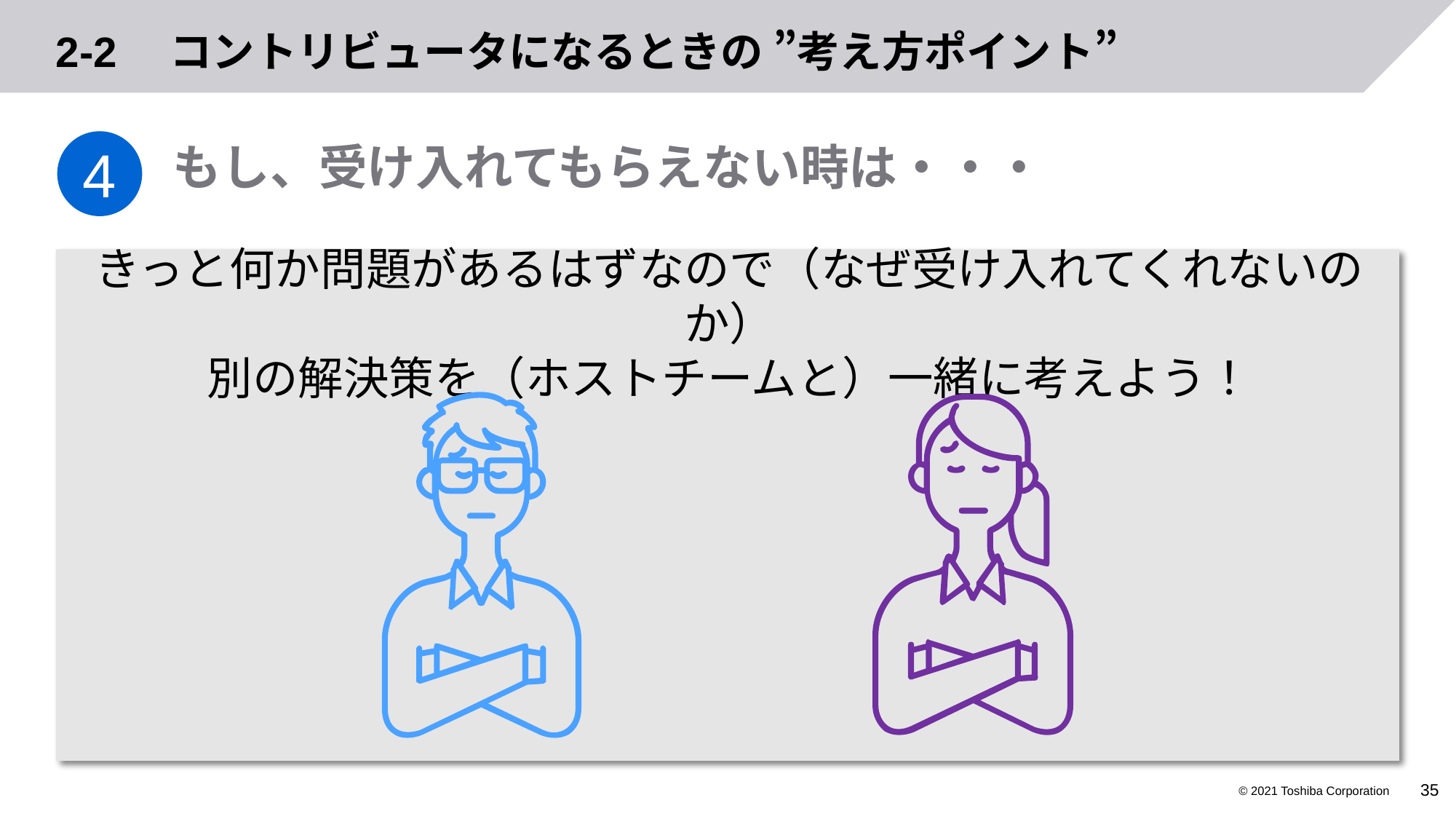

# 2-2　コントリビュータになるときの ”考え方ポイント”
4
もし、受け入れてもらえない時は・・・

きっと何か問題があるはずなので（なぜ受け入れてくれないのか）
別の解決策を（ホストチームと）一緒に考えよう！